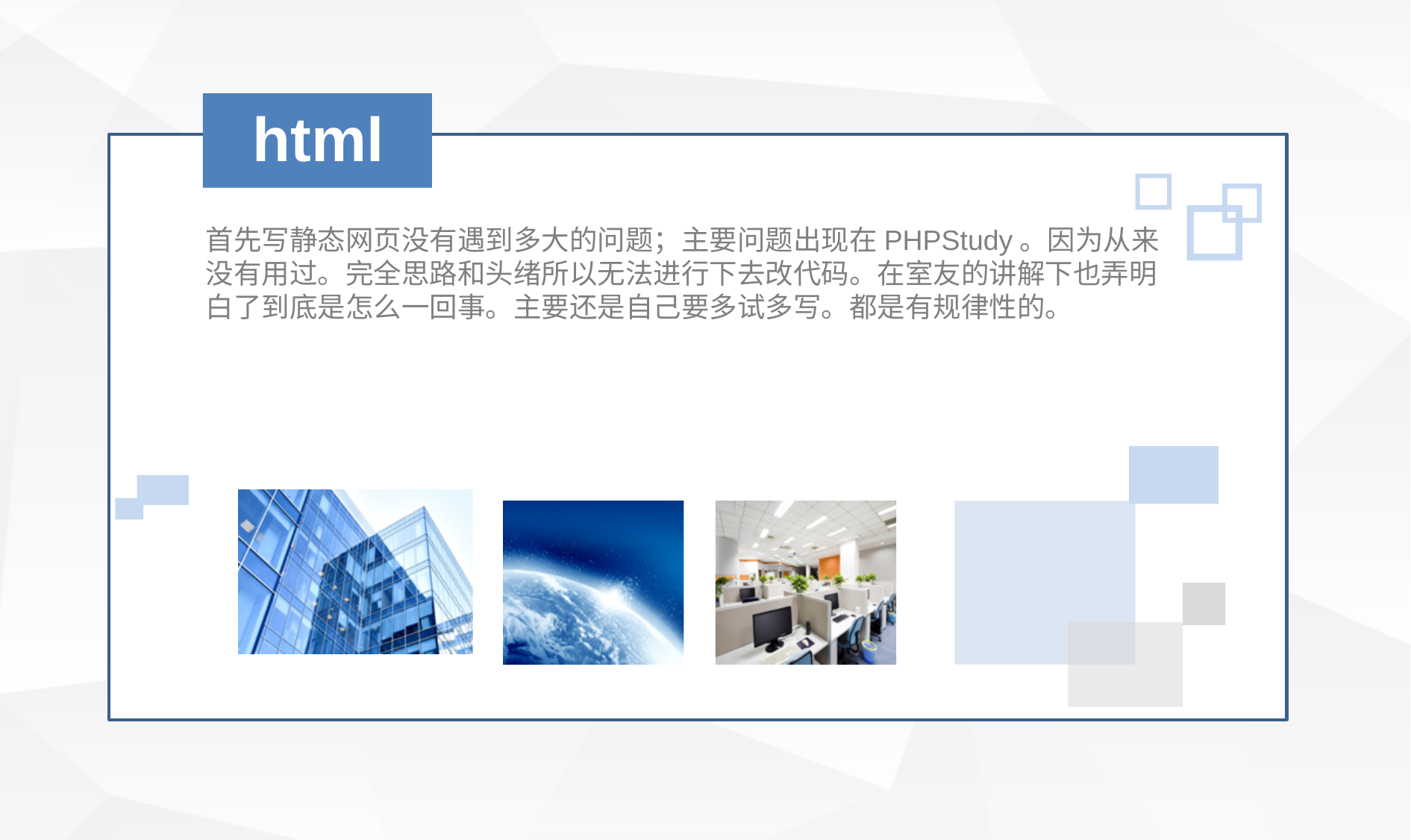

html
写代码

首先写静态网页没有遇到多大的问题；主要问题出现在PHPStudy。因为从来没有用过。完全思路和头绪所以无法进行下去改代码。在室友的讲解下也弄明白了到底是怎么一回事。主要还是自己要多试多写。都是有规律性的。